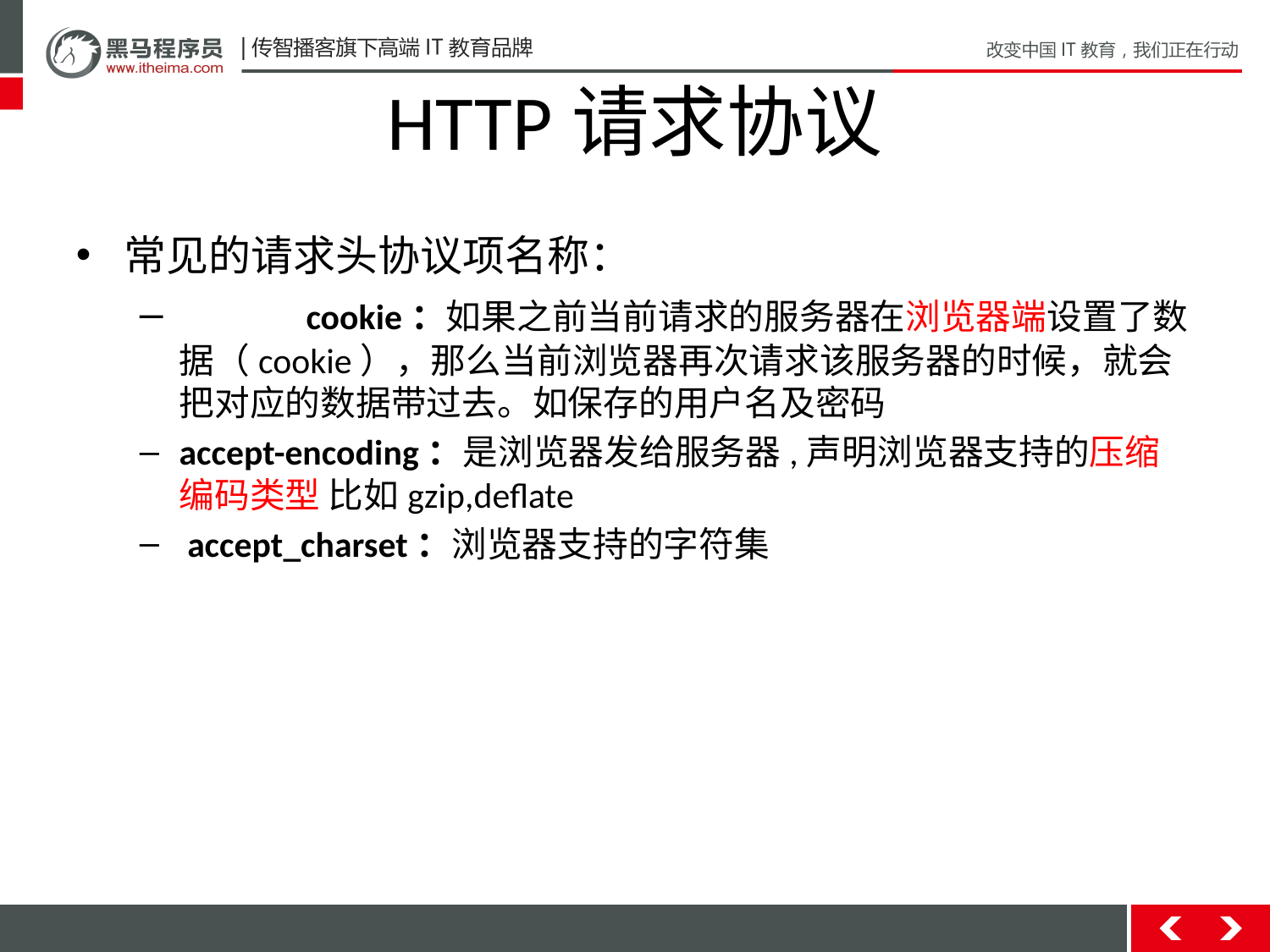

# HTTP请求协议
常见的请求头协议项名称：
	cookie：如果之前当前请求的服务器在浏览器端设置了数据（cookie），那么当前浏览器再次请求该服务器的时候，就会把对应的数据带过去。如保存的用户名及密码
accept-encoding：是浏览器发给服务器,声明浏览器支持的压缩编码类型 比如gzip,deflate
 accept_charset：浏览器支持的字符集